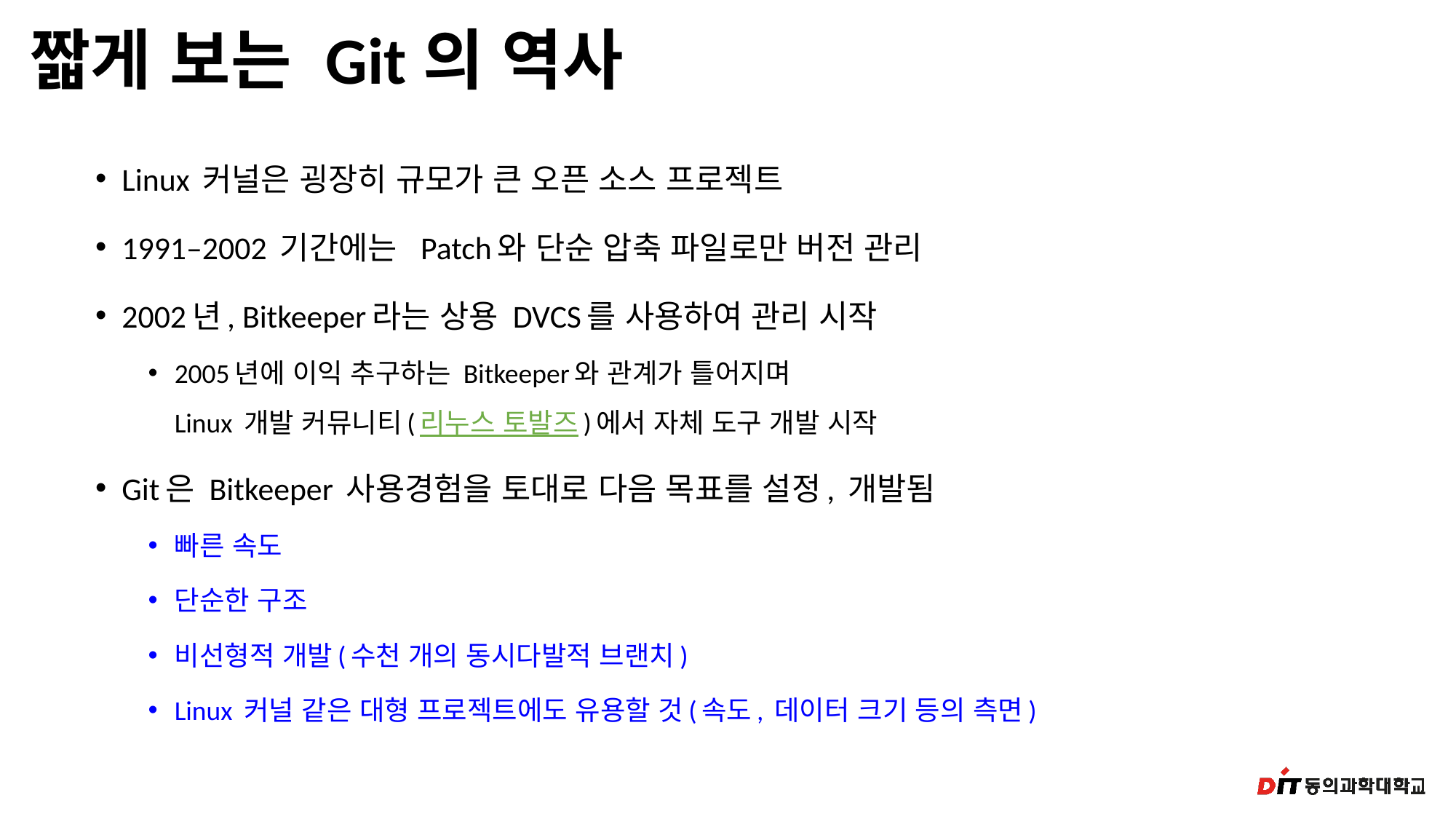

# 짧게 보는 Git의 역사
Linux 커널은 굉장히 규모가 큰 오픈 소스 프로젝트
1991–2002 기간에는  Patch와 단순 압축 파일로만 버전 관리
2002년, Bitkeeper라는 상용 DVCS를 사용하여 관리 시작
2005년에 이익 추구하는 Bitkeeper와 관계가 틀어지며
Linux 개발 커뮤니티(리누스 토발즈)에서 자체 도구 개발 시작
Git은 Bitkeeper 사용경험을 토대로 다음 목표를 설정, 개발됨
빠른 속도
단순한 구조
비선형적 개발(수천 개의 동시다발적 브랜치)
Linux 커널 같은 대형 프로젝트에도 유용할 것(속도, 데이터 크기 등의 측면)